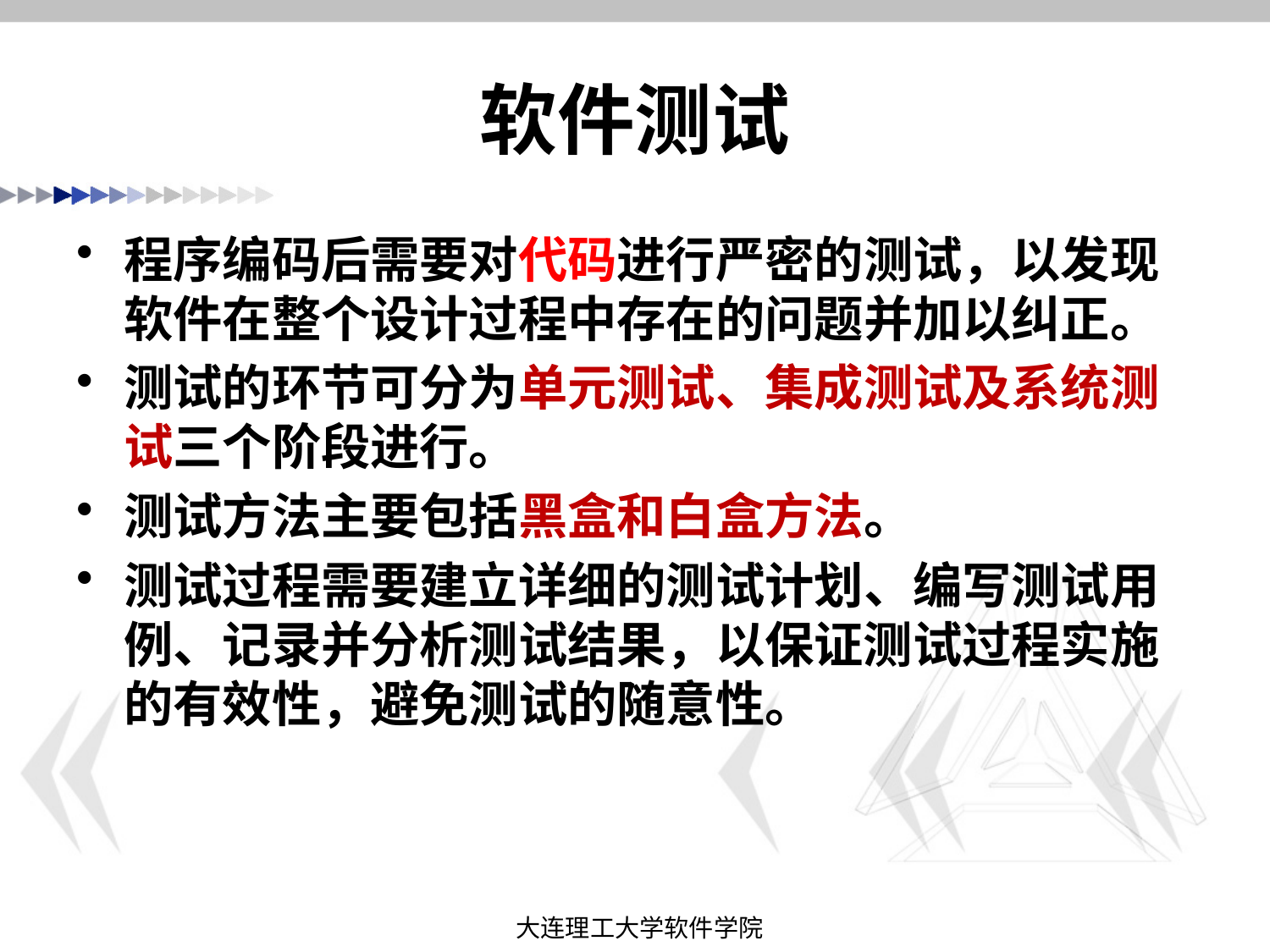

# 软件测试
程序编码后需要对代码进行严密的测试，以发现软件在整个设计过程中存在的问题并加以纠正。
测试的环节可分为单元测试、集成测试及系统测试三个阶段进行。
测试方法主要包括黑盒和白盒方法。
测试过程需要建立详细的测试计划、编写测试用例、记录并分析测试结果，以保证测试过程实施的有效性，避免测试的随意性。

大连理工大学软件学院
10